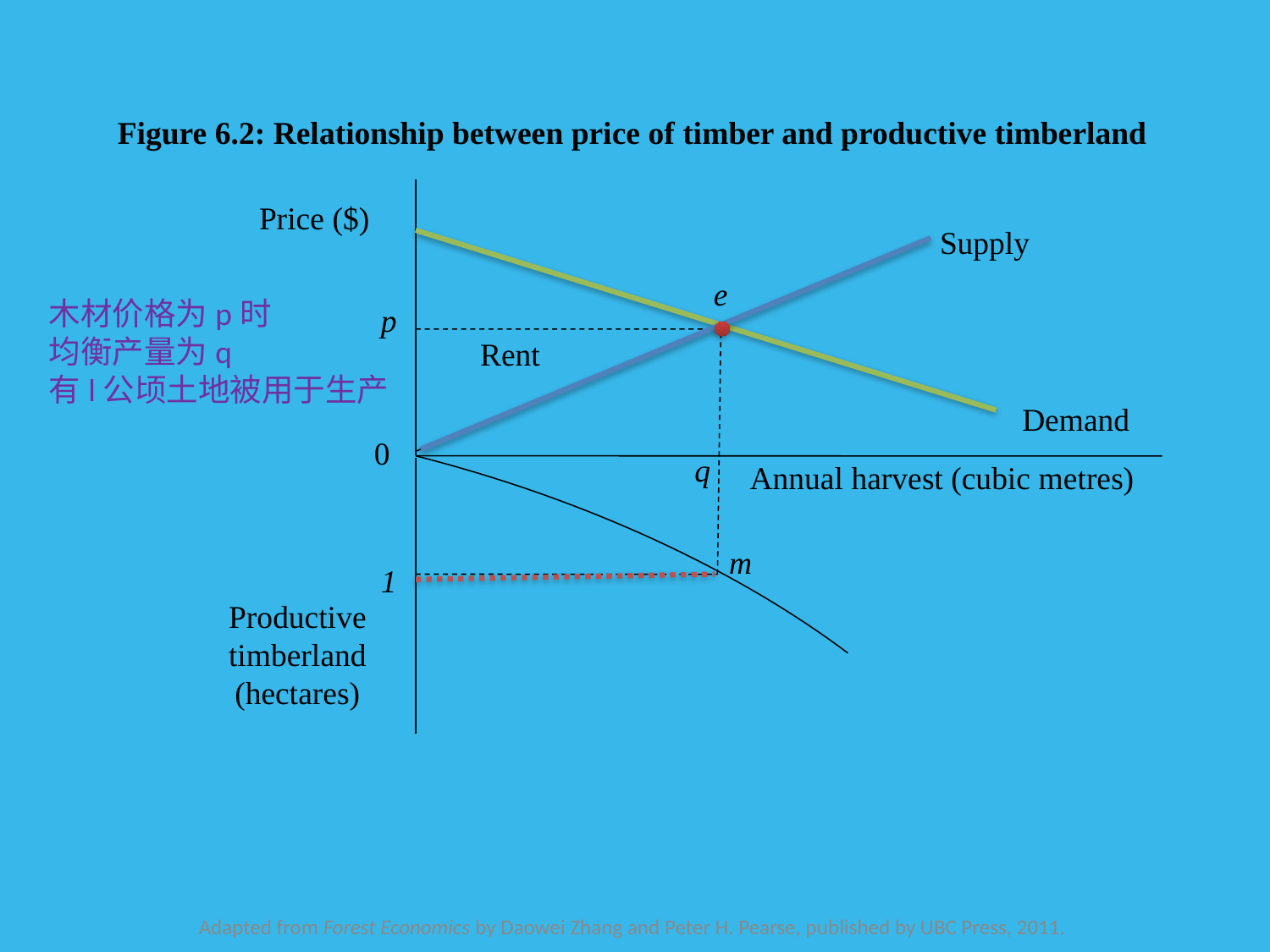

Figure 6.2: Relationship between price of timber and productive timberland
Price ($)
Supply
e
p
Rent
Demand
0
q
Annual harvest (cubic metres)

m
1
Productive timberland (hectares)
木材价格为p时
均衡产量为q
有l公顷土地被用于生产

Adapted from Forest Economics by Daowei Zhang and Peter H. Pearse, published by UBC Press, 2011.